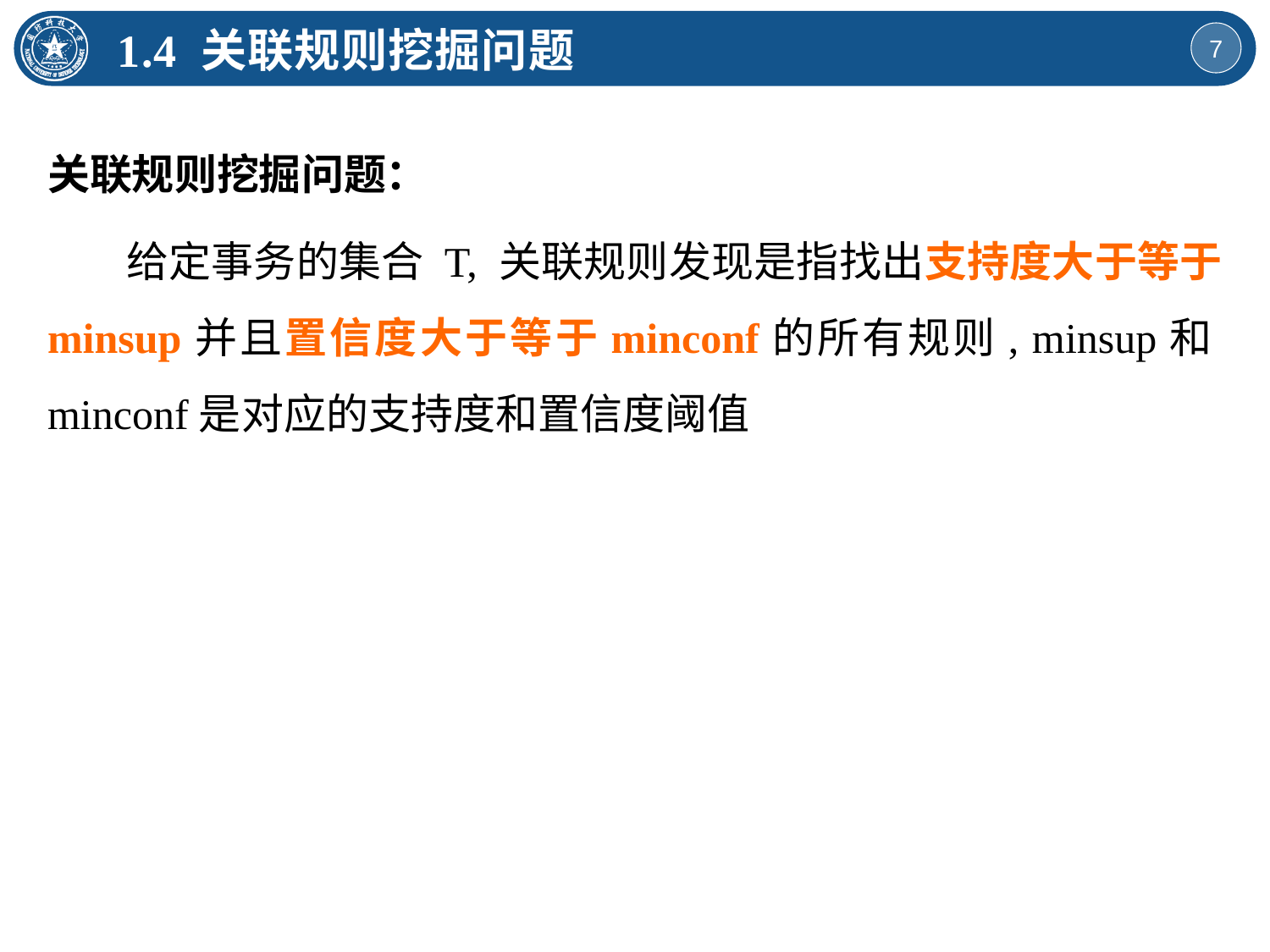

1.4 关联规则挖掘问题
关联规则挖掘问题：
       给定事务的集合 T, 关联规则发现是指找出支持度大于等于 minsup并且置信度大于等于minconf的所有规则, minsup和minconf是对应的支持度和置信度阈值